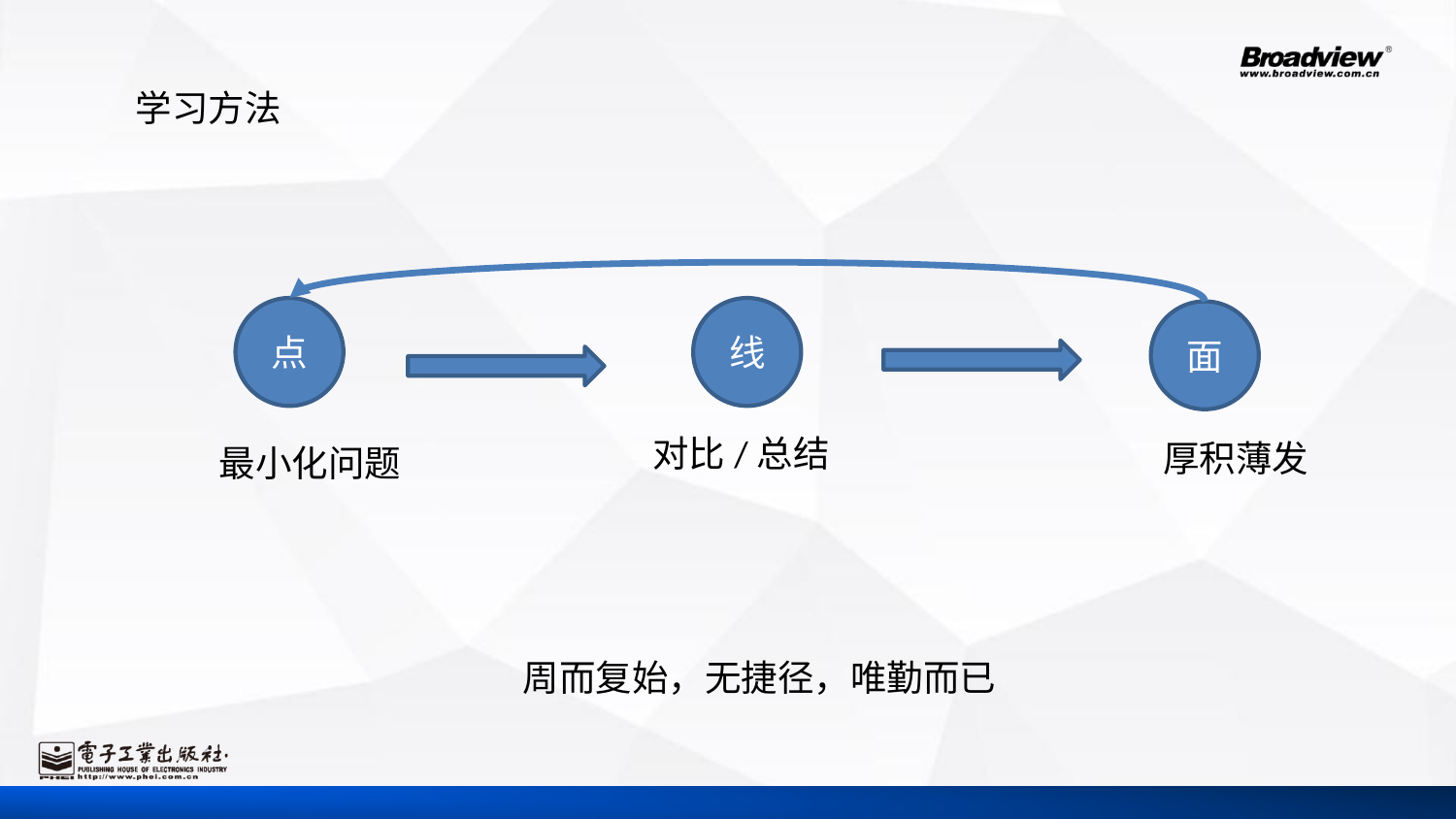

学习方法
点
线
面

对比/总结
厚积薄发
最小化问题
周而复始，无捷径，唯勤而已